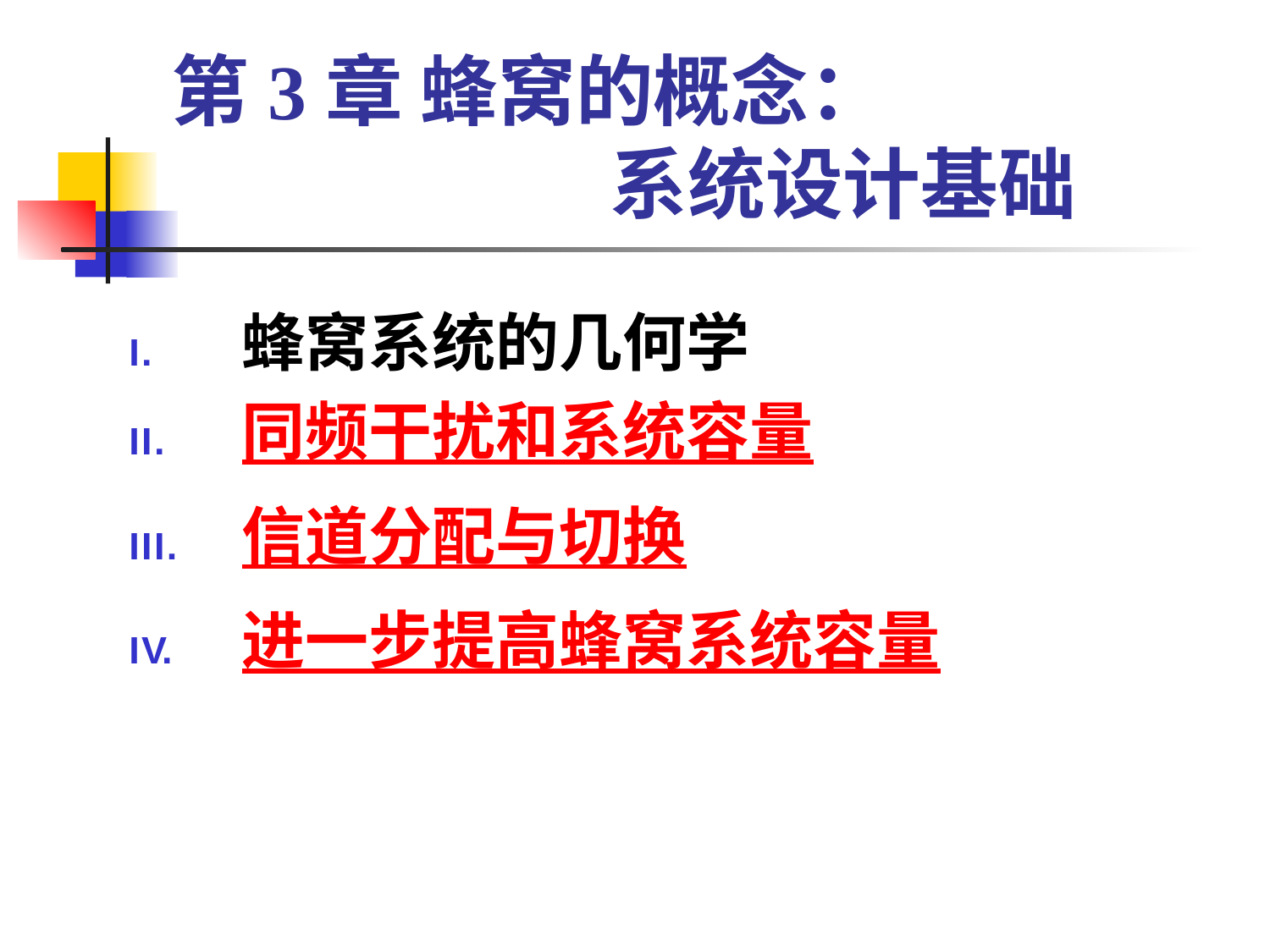

第3章 蜂窝的概念：
                         系统设计基础
蜂窝系统的几何学
同频干扰和系统容量
信道分配与切换
进一步提高蜂窝系统容量